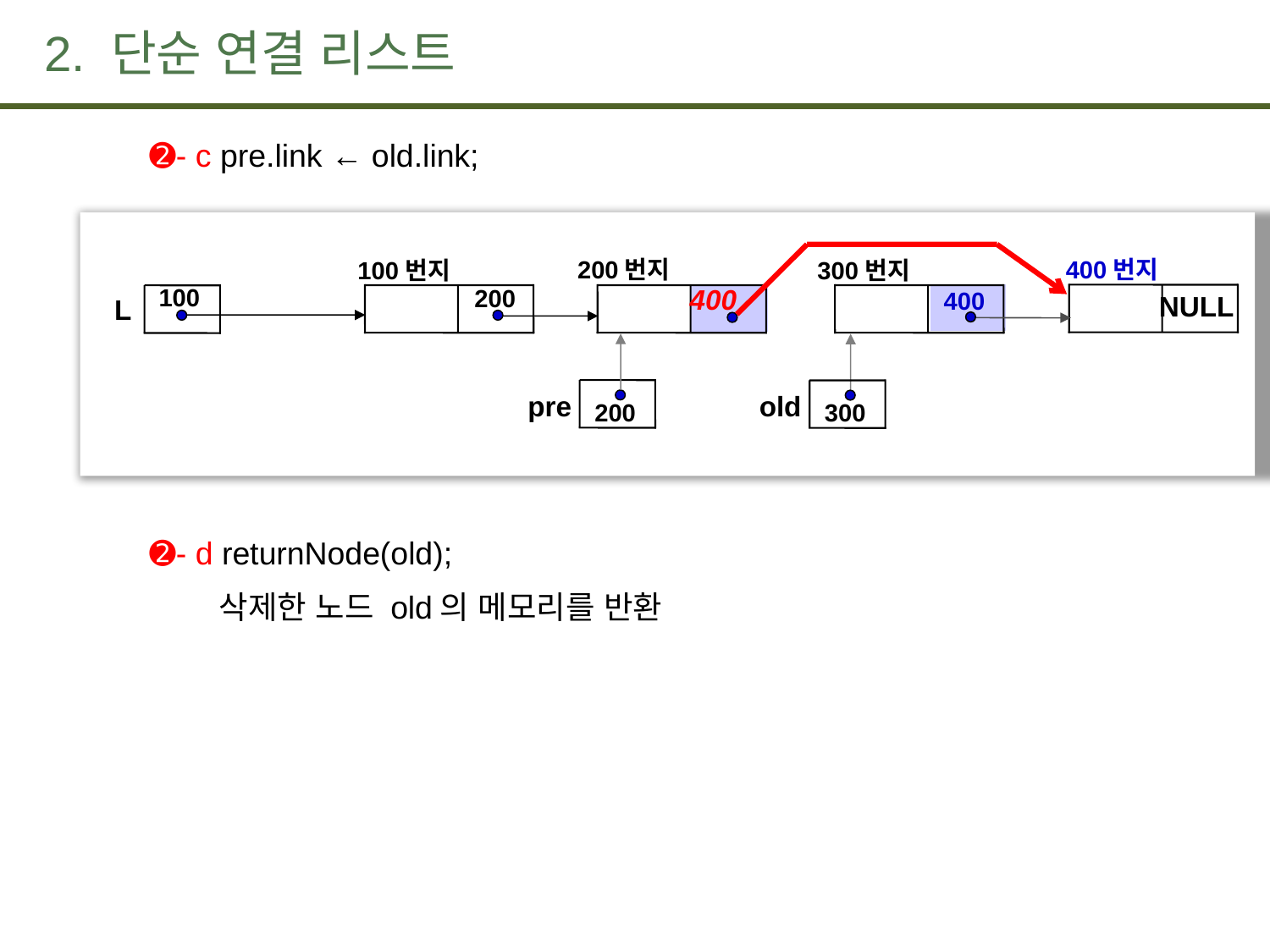

# 2. 단순 연결 리스트
  ➋- c pre.link ← old.link;

  ➋- d returnNode(old);
         삭제한 노드 old의 메모리를 반환

200번지

400번지

null

300번지

400

old

300

100번지

200

400

100

L

pre

200